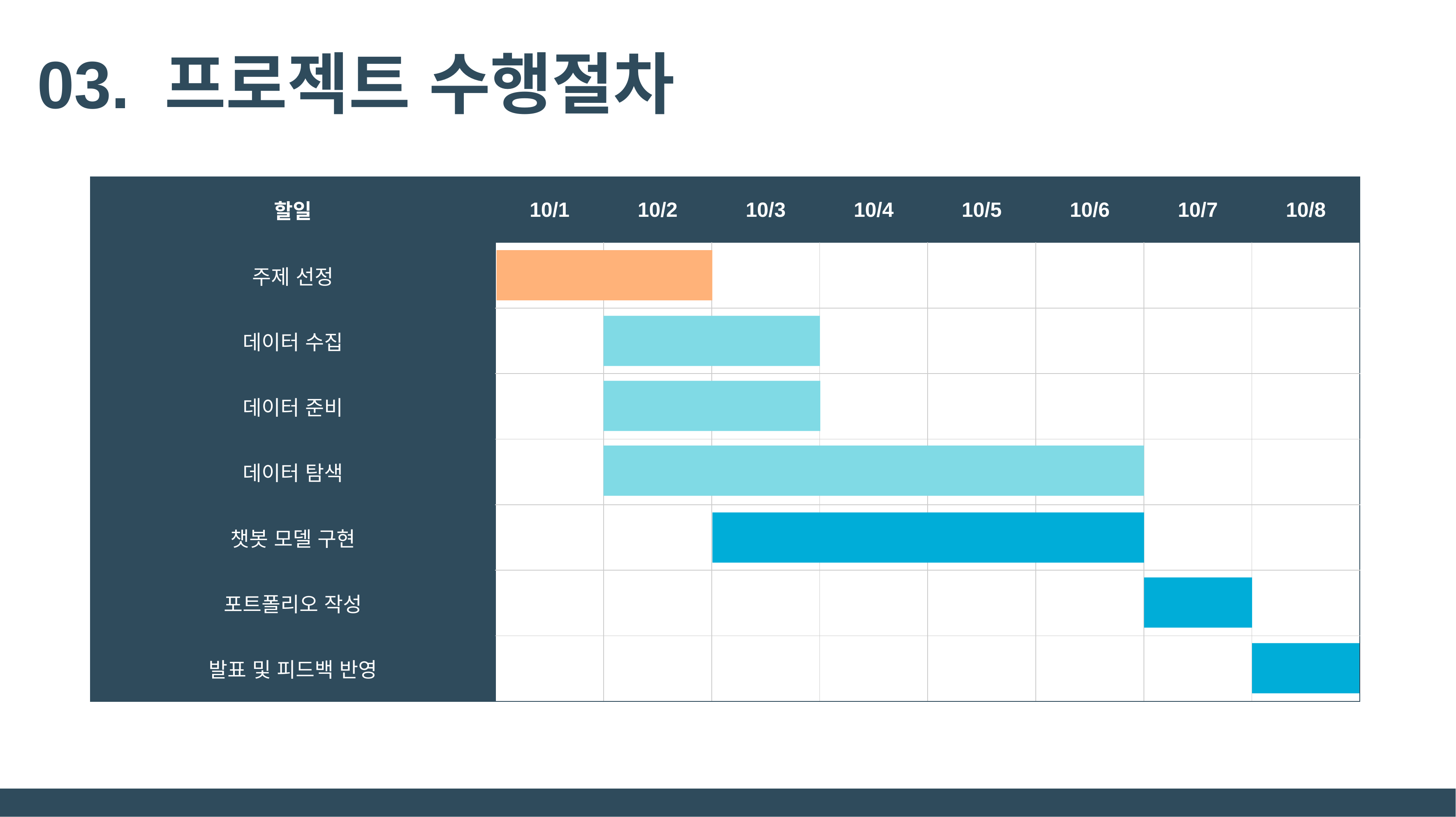

03. 프로젝트 수행절차
| 할일 | 10/1 | 10/2 | 10/3 | 10/4 | 10/5 | 10/6 | 10/7 | 10/8 |
| --- | --- | --- | --- | --- | --- | --- | --- | --- |
| 주제 선정 |  |  |  |  |  |  |  |  |
| 데이터 수집 |  |  |  |  |  |  |  |  |
| 데이터 준비 |  |  |  |  |  |  |  |  |
| 데이터 탐색 |  |  |  |  |  |  |  |  |
| 챗봇 모델 구현 |  |  |  |  |  |  |  |  |
| 포트폴리오 작성 |  |  |  |  |  |  |  |  |
| 발표 및 피드백 반영 |  |  |  |  |  |  |  |  |